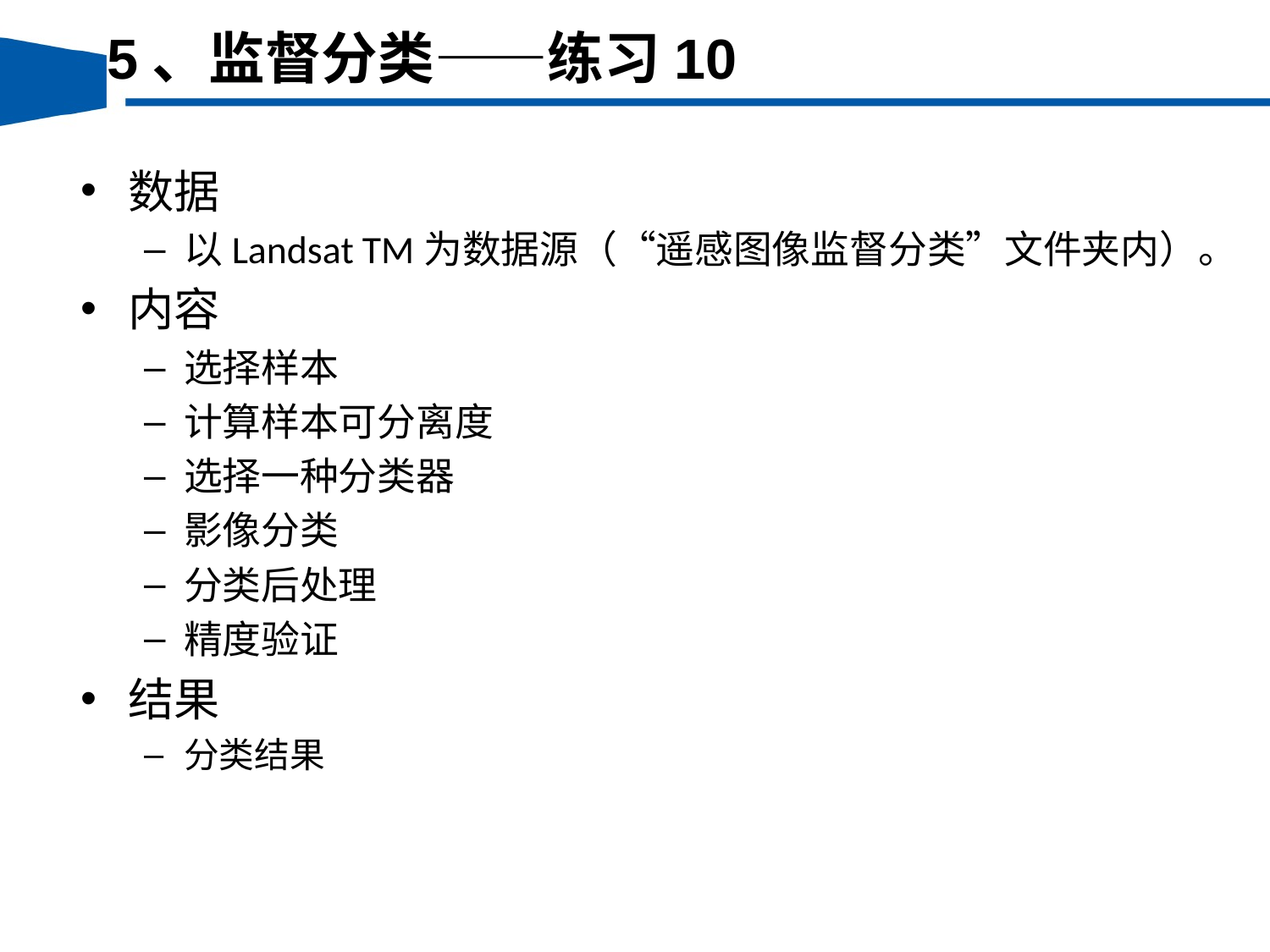

5、监督分类——练习10
数据
以Landsat TM为数据源（“遥感图像监督分类”文件夹内）。
内容
选择样本
计算样本可分离度
选择一种分类器
影像分类
分类后处理
精度验证
结果
分类结果